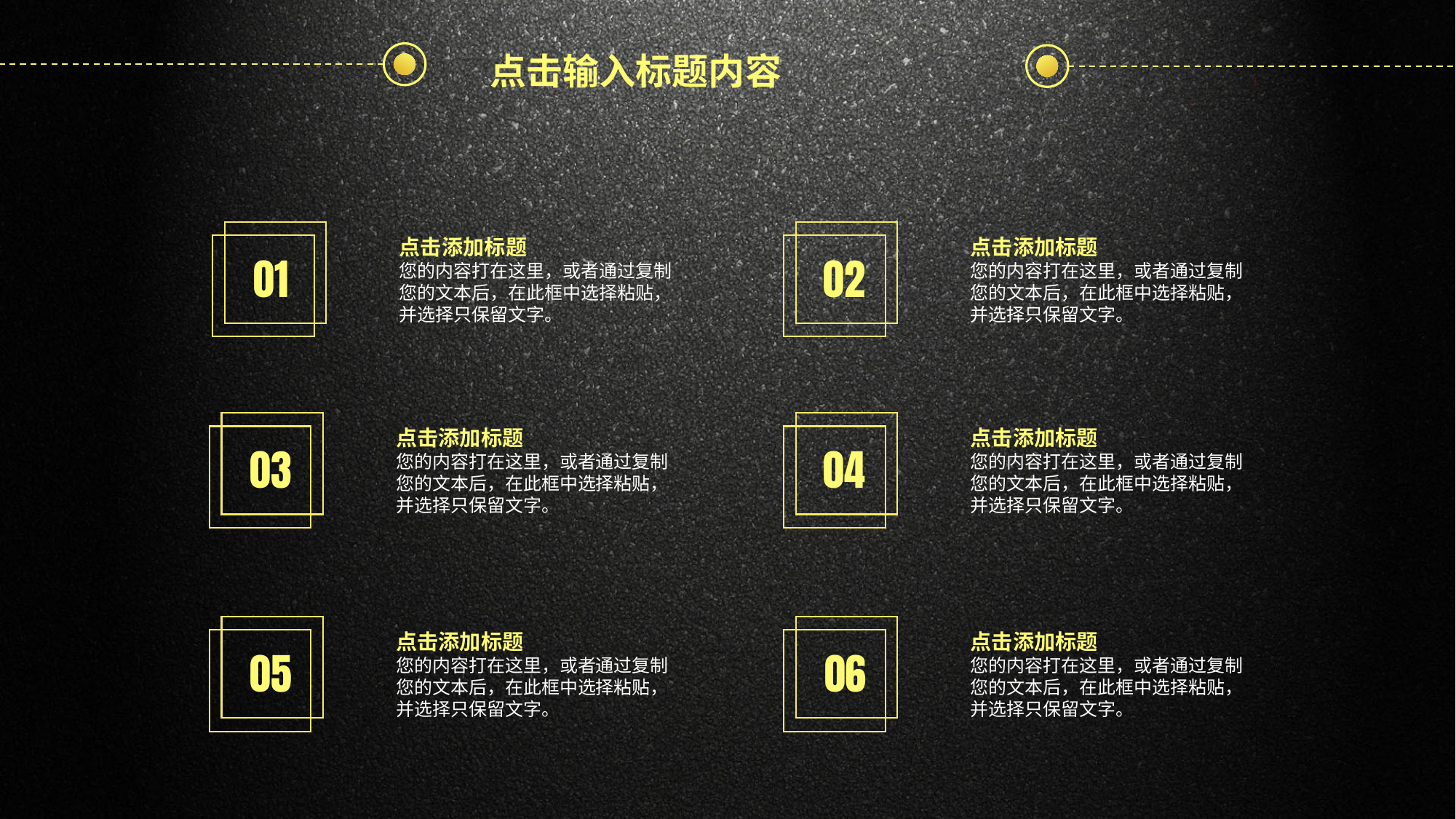

点击输入标题内容

点击添加标题
您的内容打在这里，或者通过复制
您的文本后，在此框中选择粘贴，
并选择只保留文字。

点击添加标题
您的内容打在这里，或者通过复制
您的文本后，在此框中选择粘贴，
并选择只保留文字。

01
02

点击添加标题
您的内容打在这里，或者通过复制
您的文本后，在此框中选择粘贴，
并选择只保留文字。

点击添加标题
您的内容打在这里，或者通过复制
您的文本后，在此框中选择粘贴，
并选择只保留文字。

03
04

点击添加标题
您的内容打在这里，或者通过复制
您的文本后，在此框中选择粘贴，
并选择只保留文字。

点击添加标题
您的内容打在这里，或者通过复制
您的文本后，在此框中选择粘贴，
并选择只保留文字。

05
06